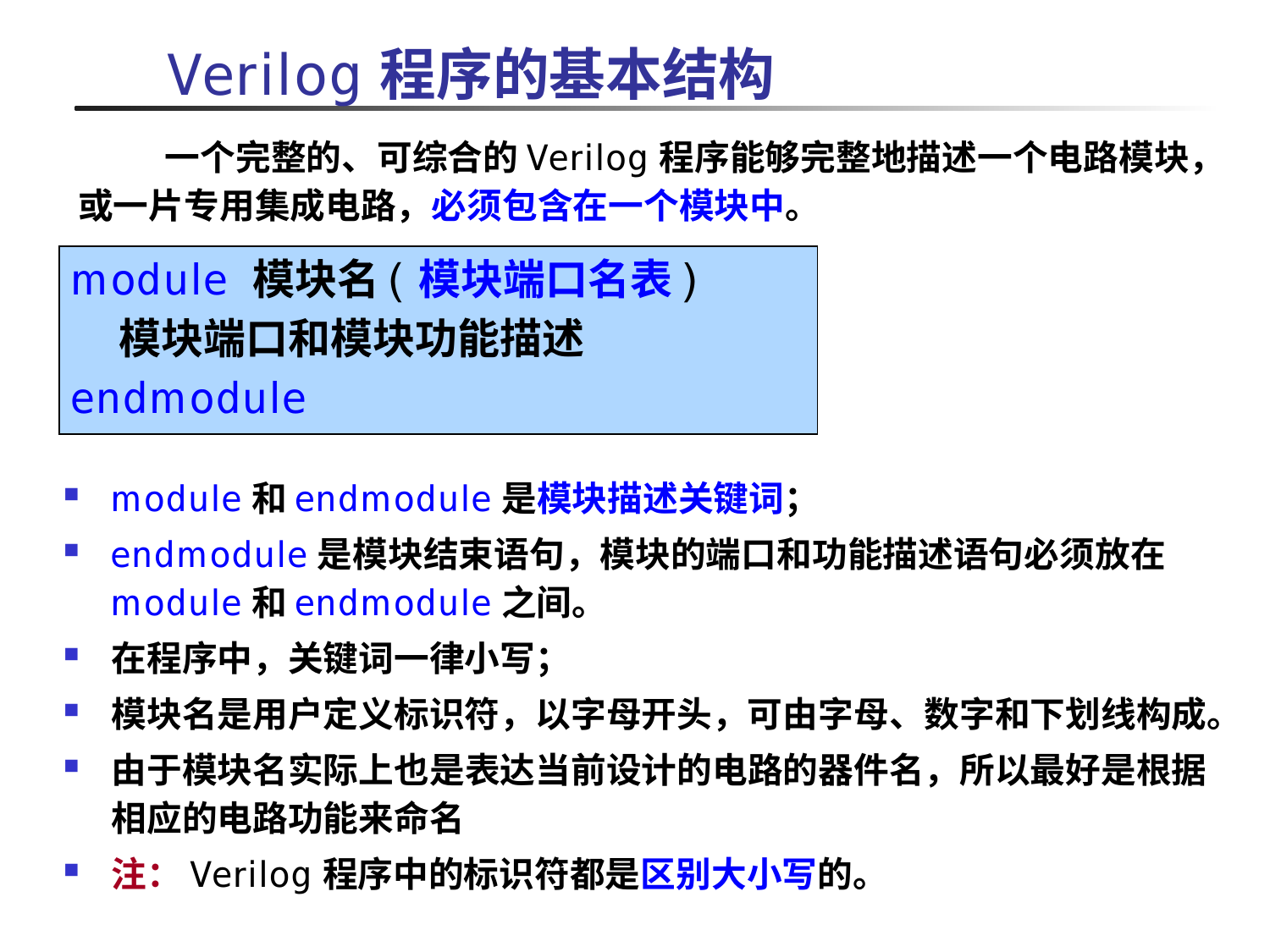

# Verilog程序的基本结构
一个完整的、可综合的Verilog程序能够完整地描述一个电路模块，或一片专用集成电路，必须包含在一个模块中。
module 模块名(模块端口名表)
	模块端口和模块功能描述
endmodule
module和endmodule是模块描述关键词；
endmodule是模块结束语句，模块的端口和功能描述语句必须放在module和endmodule之间。
在程序中，关键词一律小写；
模块名是用户定义标识符，以字母开头，可由字母、数字和下划线构成。
由于模块名实际上也是表达当前设计的电路的器件名，所以最好是根据相应的电路功能来命名
注：Verilog程序中的标识符都是区别大小写的。